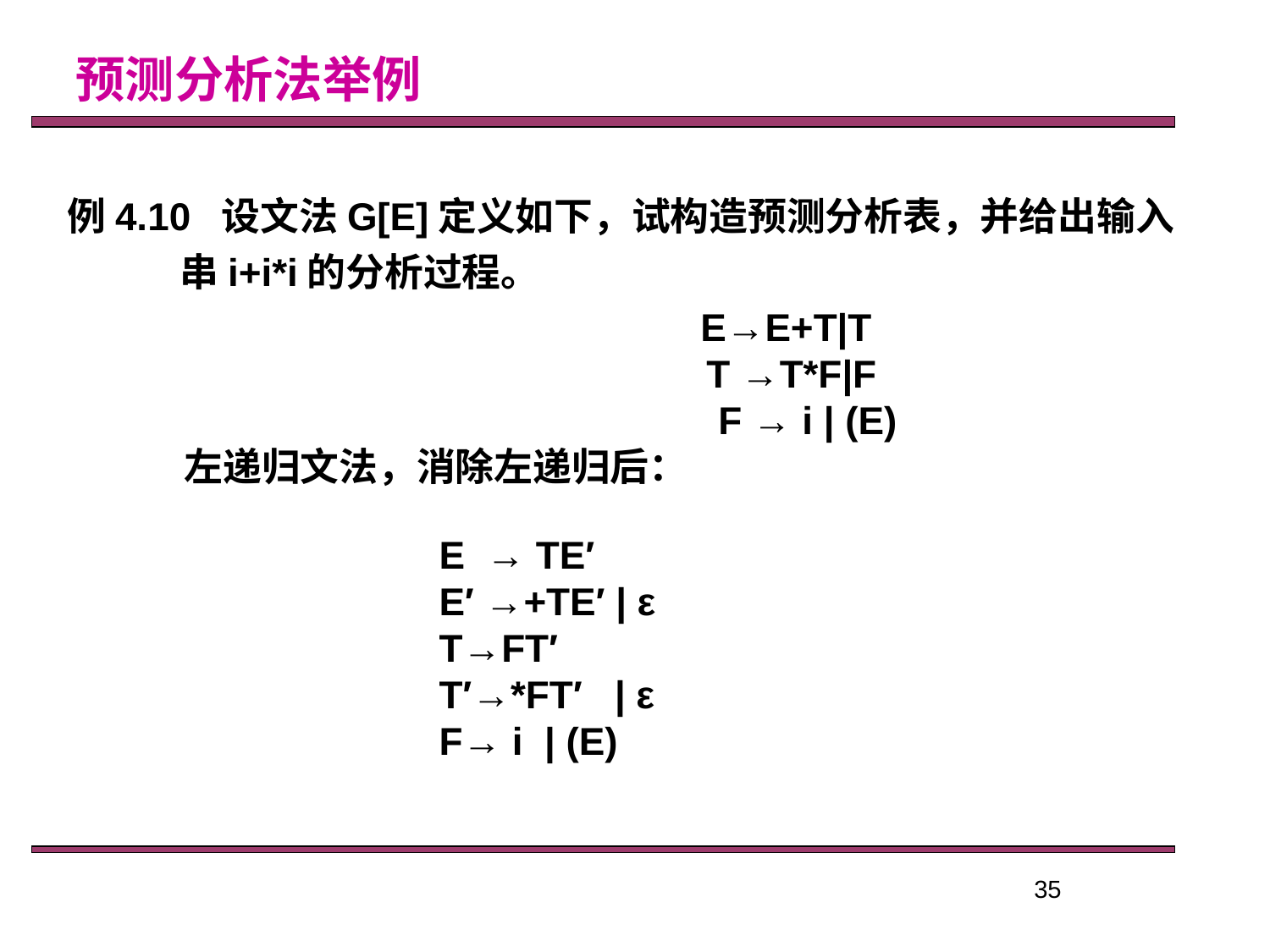

预测分析法举例
例4.10  设文法G[E]定义如下，试构造预测分析表，并给出输入串i+i*i的分析过程。
                            E→E+T|T
                             T →T*F|F
                                F → i | (E)
    左递归文法，消除左递归后：
E  → TE′
E′ →+TE′ | ε
T→FT′
T′→*FT′   | ε
F→ i  | (E)
35